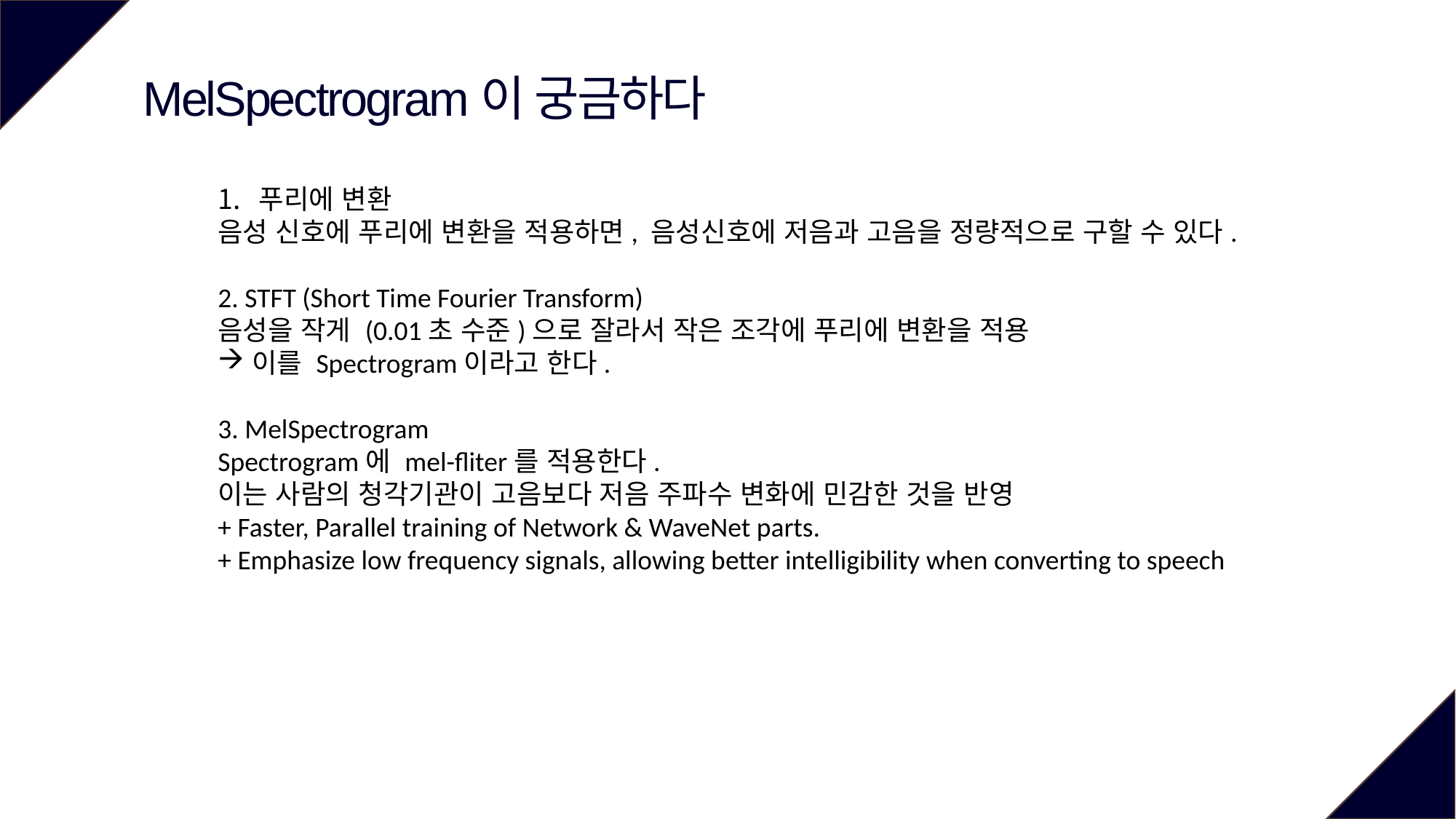

MelSpectrogram이 궁금하다
푸리에 변환
음성 신호에 푸리에 변환을 적용하면, 음성신호에 저음과 고음을 정량적으로 구할 수 있다.

2. STFT (Short Time Fourier Transform)
음성을 작게 (0.01초 수준)으로 잘라서 작은 조각에 푸리에 변환을 적용
이를 Spectrogram이라고 한다.

3. MelSpectrogram
Spectrogram에 mel-fliter를 적용한다.
이는 사람의 청각기관이 고음보다 저음 주파수 변화에 민감한 것을 반영
+ Faster, Parallel training of Network & WaveNet parts.
+ Emphasize low frequency signals, allowing better intelligibility when converting to speech